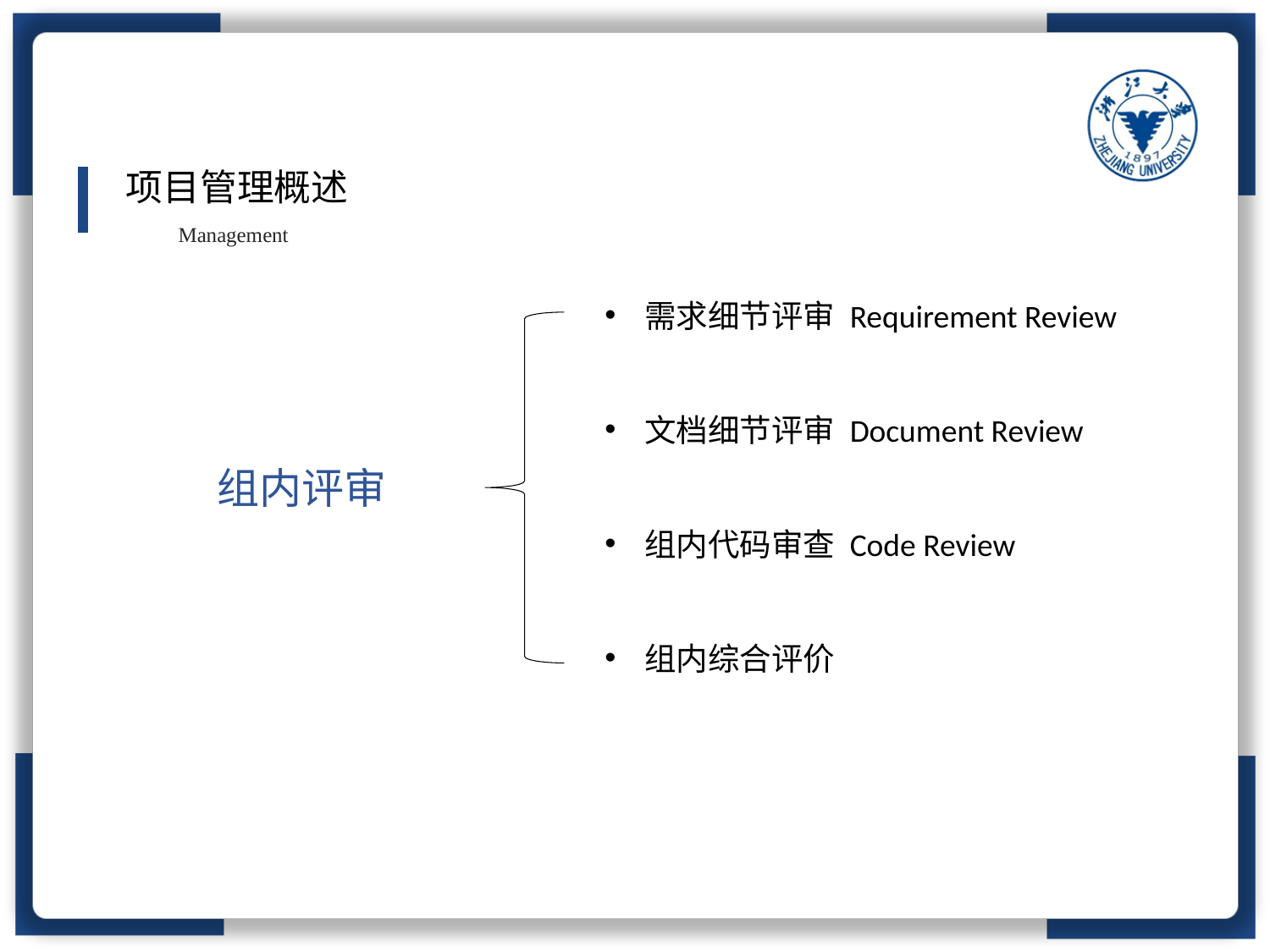

项目管理概述
Management
需求细节评审 Requirement Review

文档细节评审 Document Review

组内代码审查 Code Review

组内综合评价

组内评审